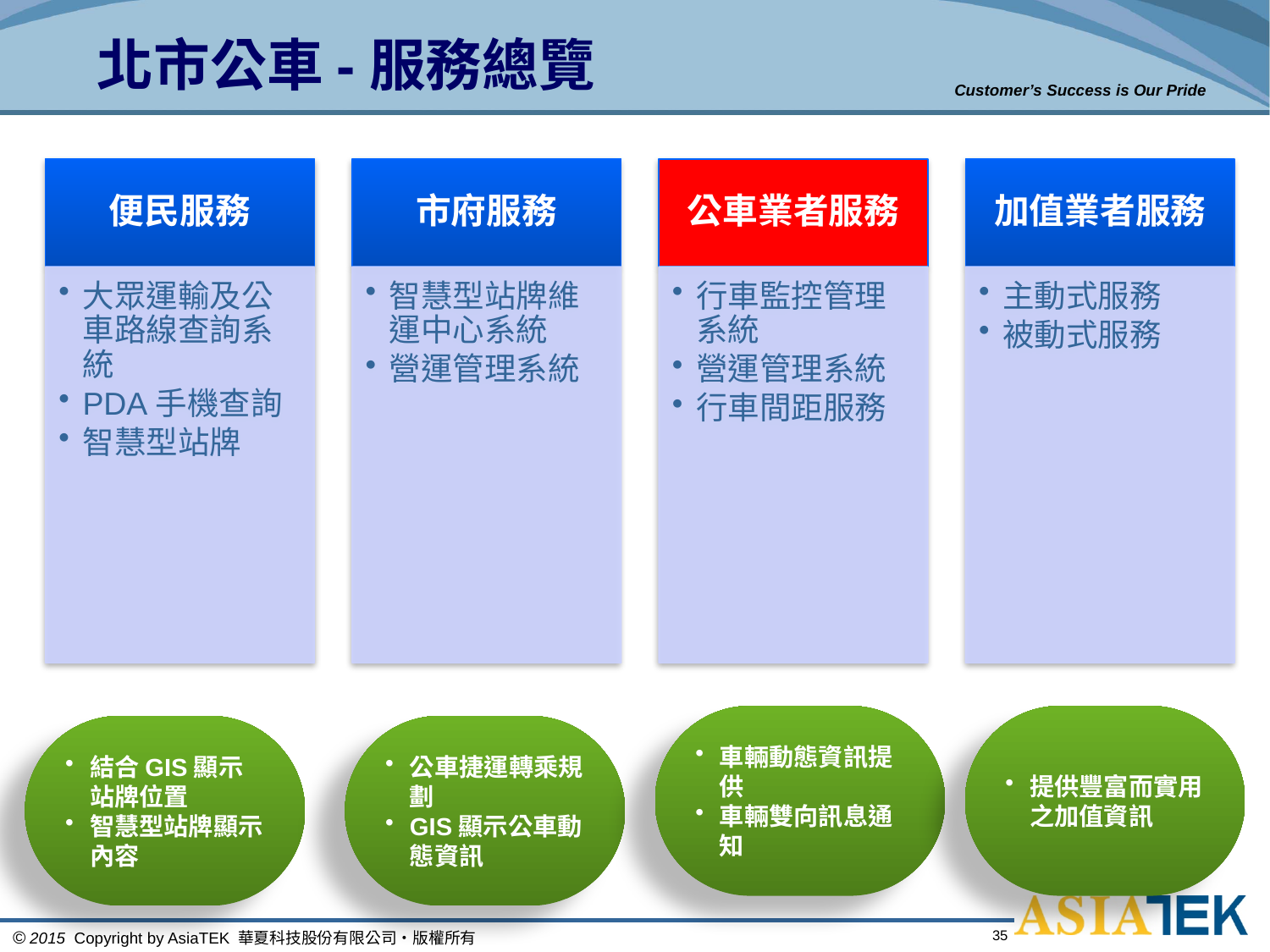

# 北市公車-服務總覽
便民服務
大眾運輸及公車路線查詢系統
PDA手機查詢
智慧型站牌

市府服務
智慧型站牌維運中心系統
營運管理系統

公車業者服務
行車監控管理系統
營運管理系統
行車間距服務
加值業者服務
主動式服務
被動式服務
車輛動態資訊提供
車輛雙向訊息通知
提供豐富而實用之加值資訊
結合GIS顯示站牌位置
智慧型站牌顯示內容
公車捷運轉乘規劃
GIS顯示公車動態資訊
35